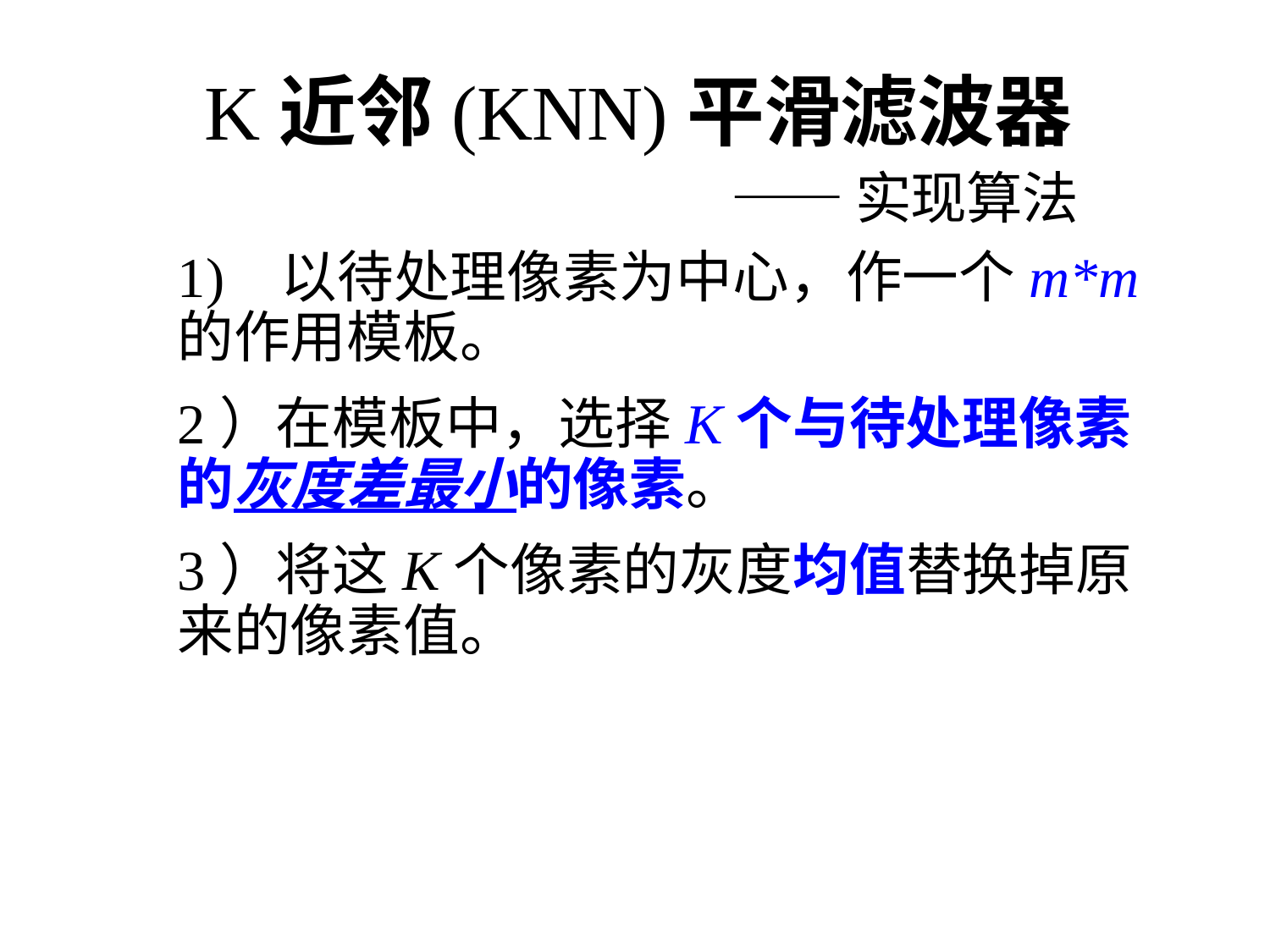

# K近邻(KNN)平滑滤波器 —— 实现算法
1)   以待处理像素为中心，作一个m*m的作用模板。
2）在模板中，选择K个与待处理像素的灰度差最小的像素。
3）将这K个像素的灰度均值替换掉原来的像素值。